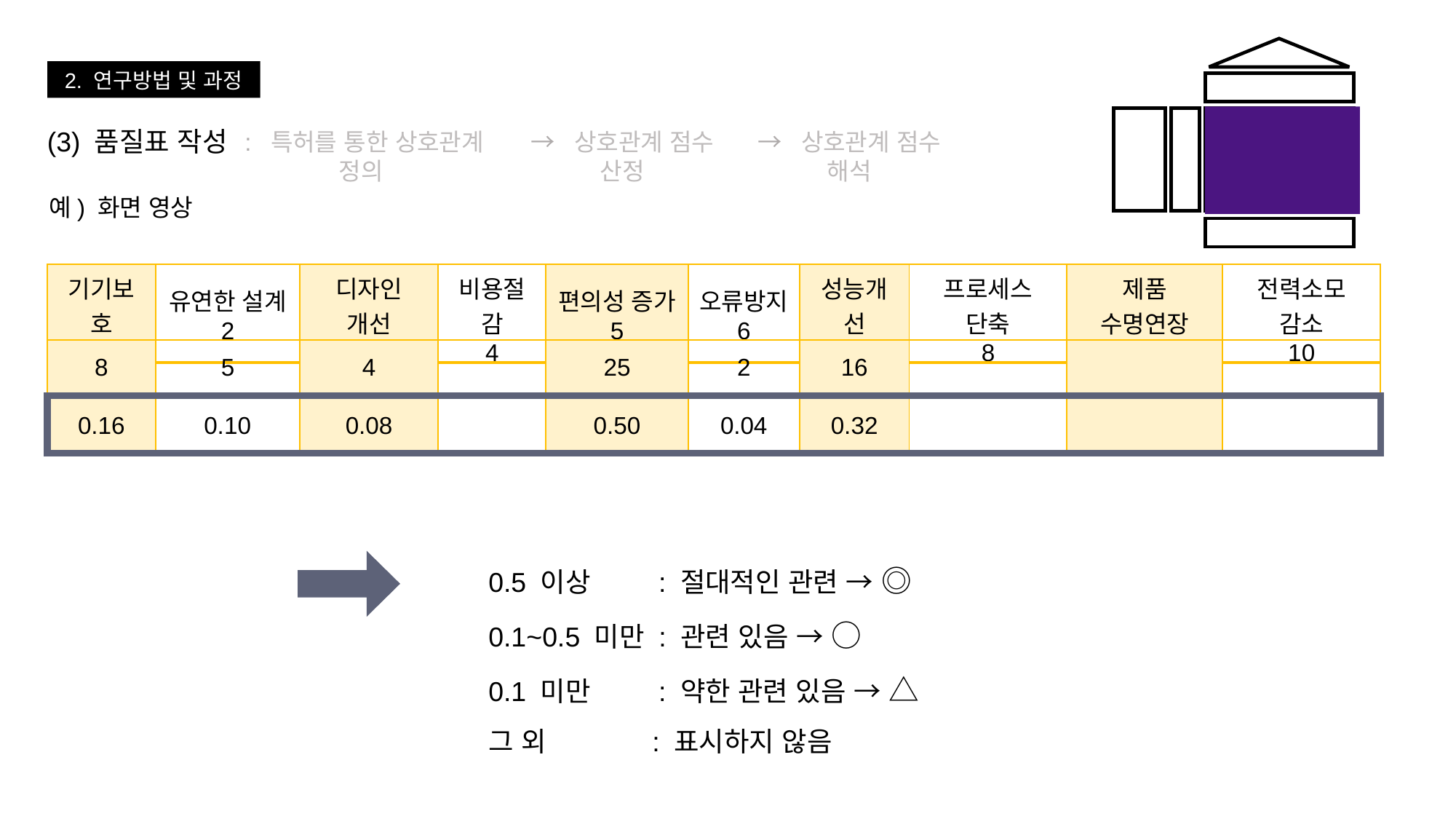

2. 연구방법 및 과정

(3) 품질표 작성
:  특허를 통한 상호관계 정의
→  상호관계 점수 산정
→  상호관계 점수 해석
예) 화면 영상
| 기기보호 1 | 유연한 설계 2 | 디자인 개선 3 | 비용절감 4 | 편의성 증가 5 | 오류방지 6 | 성능개선 7 | 프로세스 단축 8 | 제품 수명연장 9 | 전력소모 감소 10 |
| --- | --- | --- | --- | --- | --- | --- | --- | --- | --- |
| 8 | 5 | 4 |  | 25 | 2 | 16 |  |  |  |
| --- | --- | --- | --- | --- | --- | --- | --- | --- | --- |

| 0.16 | 0.10 | 0.08 |  | 0.50 | 0.04 | 0.32 |  |  |  |
| --- | --- | --- | --- | --- | --- | --- | --- | --- | --- |
0.5 이상        : 절대적인 관련 → ◎
0.1~0.5 미만 : 관련 있음 → ○
0.1 미만        : 약한 관련 있음 → △
그 외             : 표시하지 않음